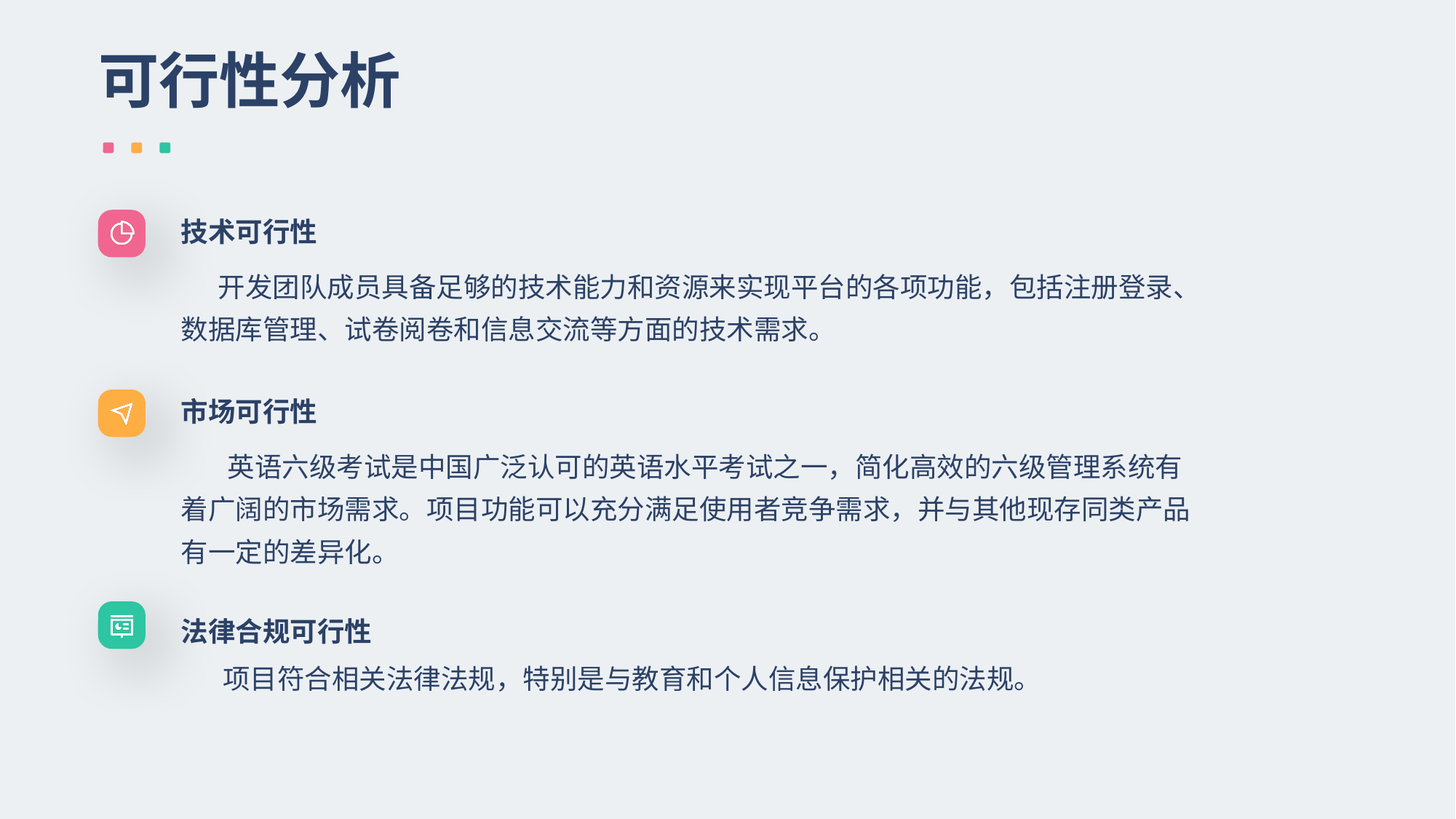

可行性分析

技术可行性

     开发团队成员具备足够的技术能力和资源来实现平台的各项功能，包括注册登录、数据库管理、试卷阅卷和信息交流等方面的技术需求。
市场可行性

       英语六级考试是中国广泛认可的英语水平考试之一，简化高效的六级管理系统有着广阔的市场需求。项目功能可以充分满足使用者竞争需求，并与其他现存同类产品有一定的差异化。

法律合规可行性
     项目符合相关法律法规，特别是与教育和个人信息保护相关的法规。